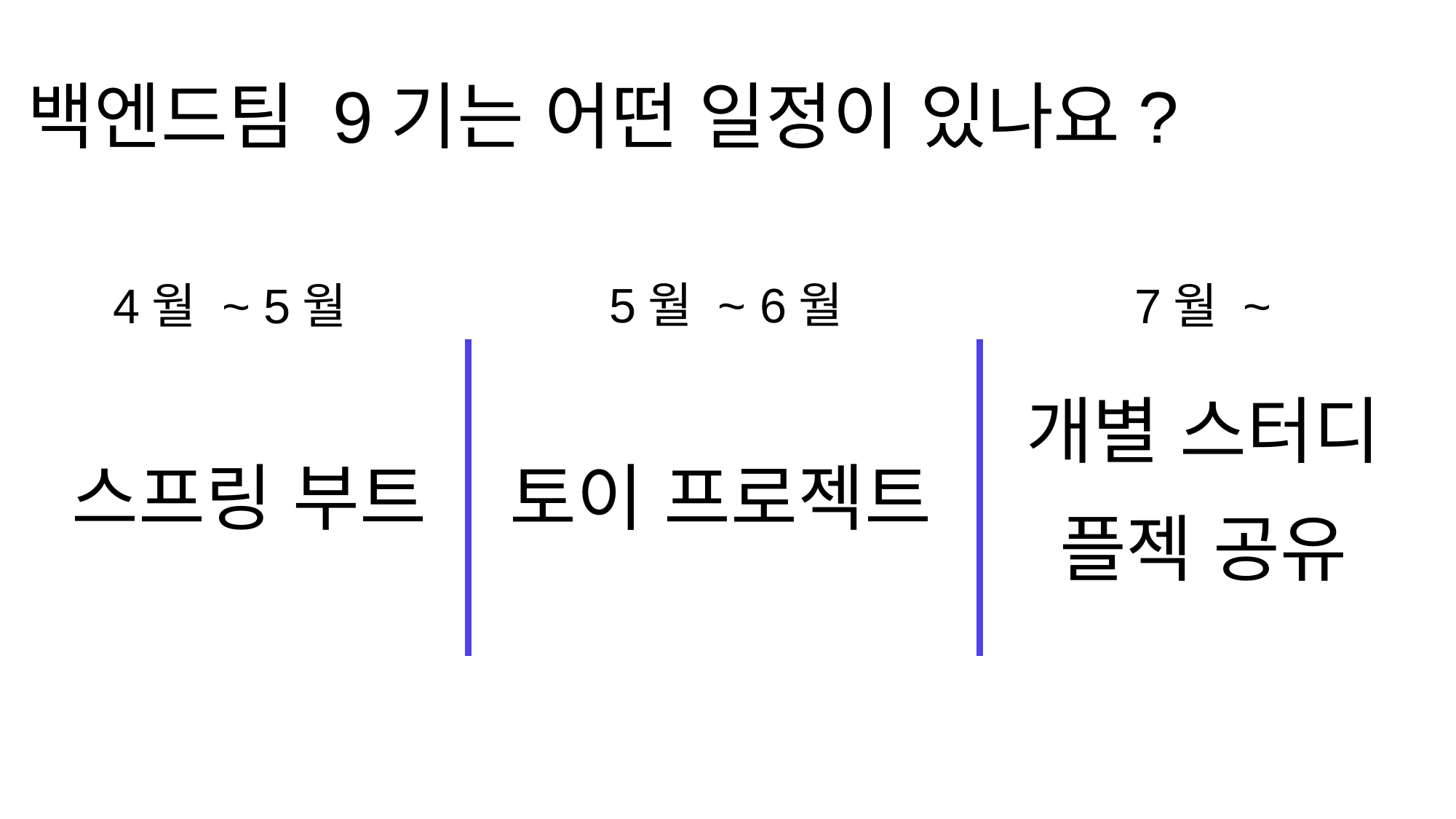

백엔드팀 9기는 어떤 일정이 있나요?
5월 ~ 6월
4월 ~ 5월
7월 ~
개별 스터디
스프링 부트
토이 프로젝트
플젝 공유